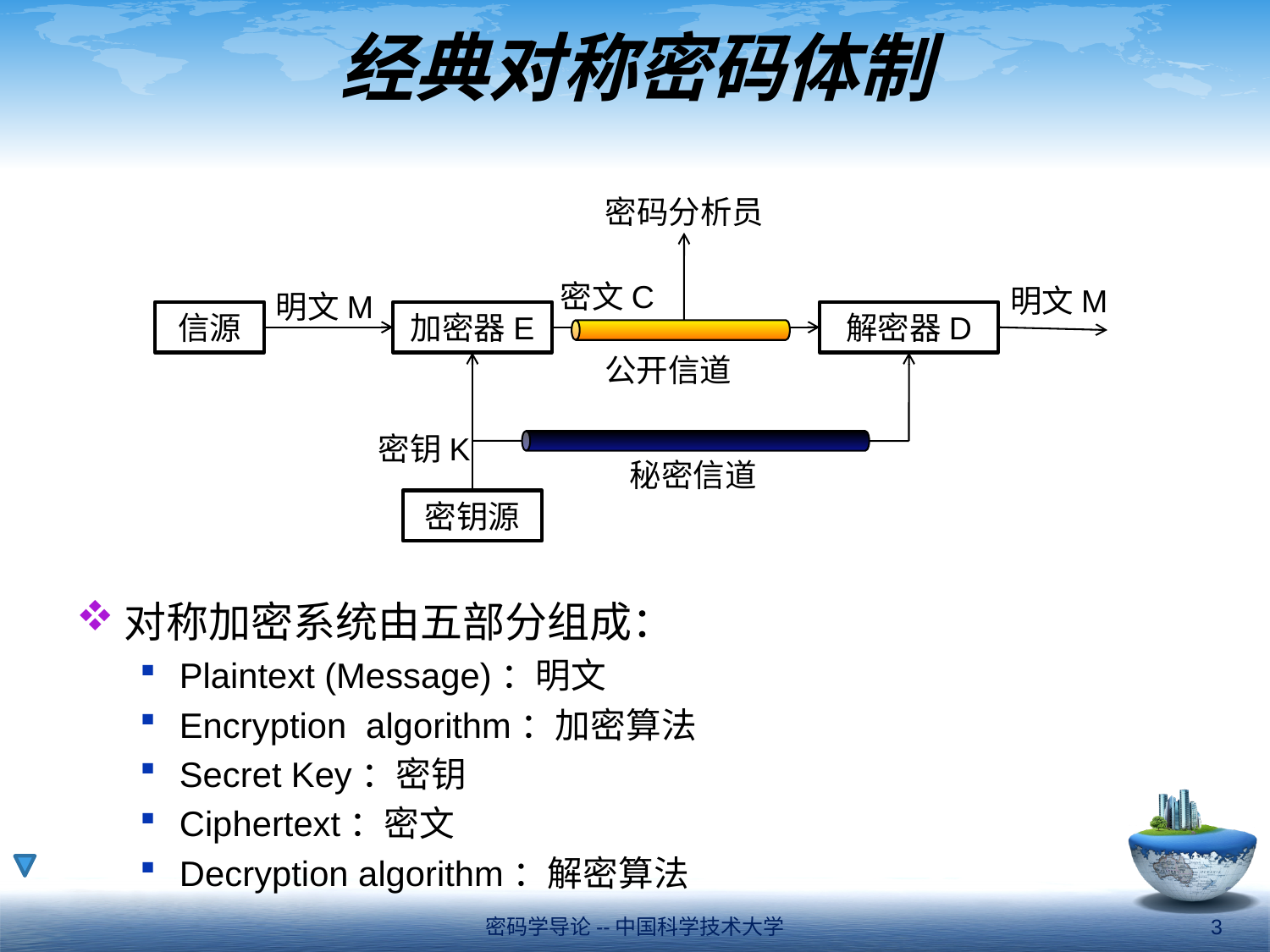

# 经典对称密码体制

对称加密系统由五部分组成：
Plaintext (Message)：明文
Encryption  algorithm：加密算法
Secret Key：密钥
Ciphertext：密文
Decryption algorithm：解密算法
密码分析员

密文C
明文M
明文M
信源
加密器E
解密器D
公开信道
密钥K
秘密信道
密钥源

密码学导论--中国科学技术大学
3